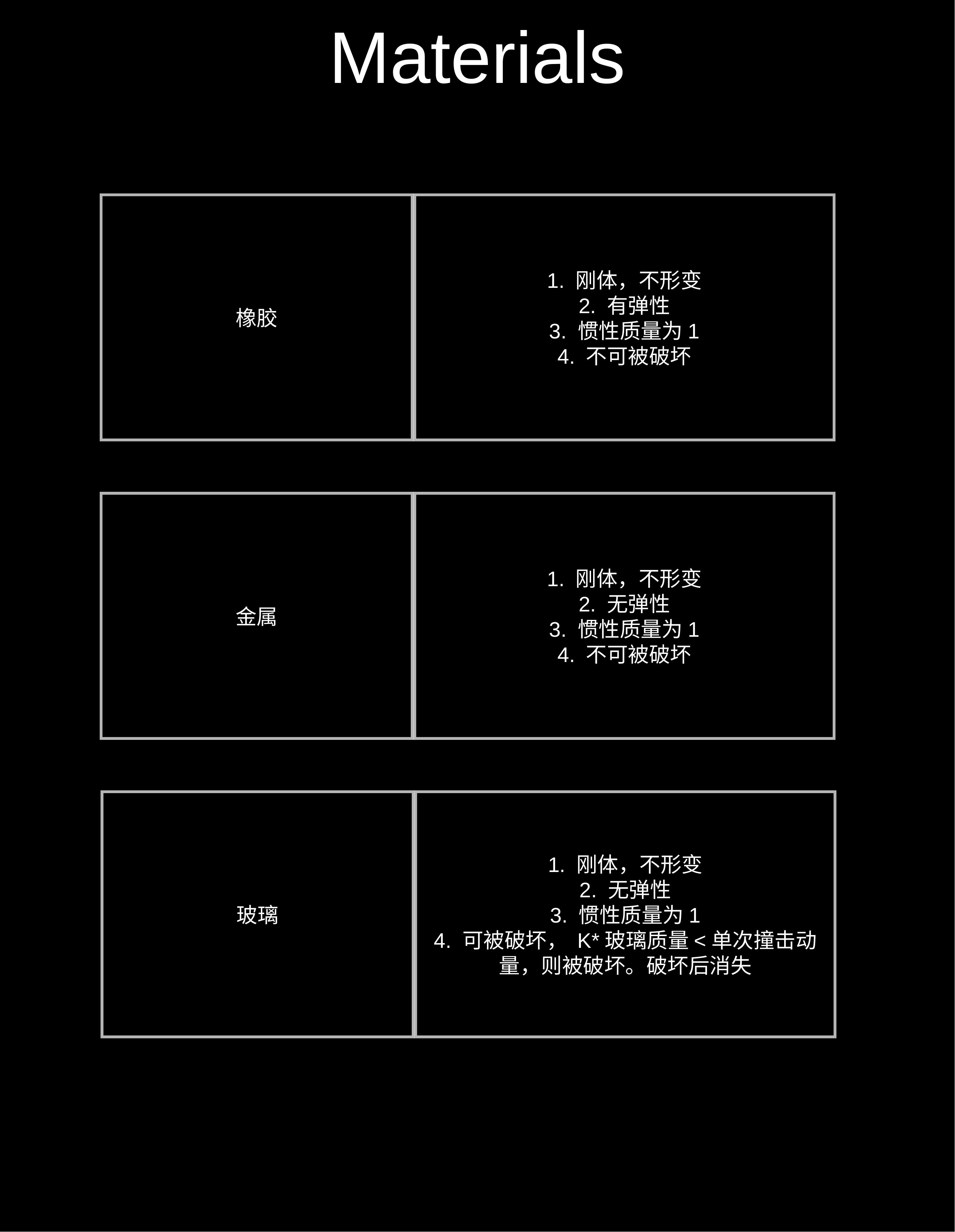

# Materials
橡胶
1. 刚体，不形变
2. 有弹性
3. 惯性质量为1
4. 不可被破坏
金属
1. 刚体，不形变
2. 无弹性
3. 惯性质量为1
4. 不可被破坏
玻璃
1. 刚体，不形变
2. 无弹性
3. 惯性质量为1
4. 可被破坏， K*玻璃质量<单次撞击动量，则被破坏。破坏后消失